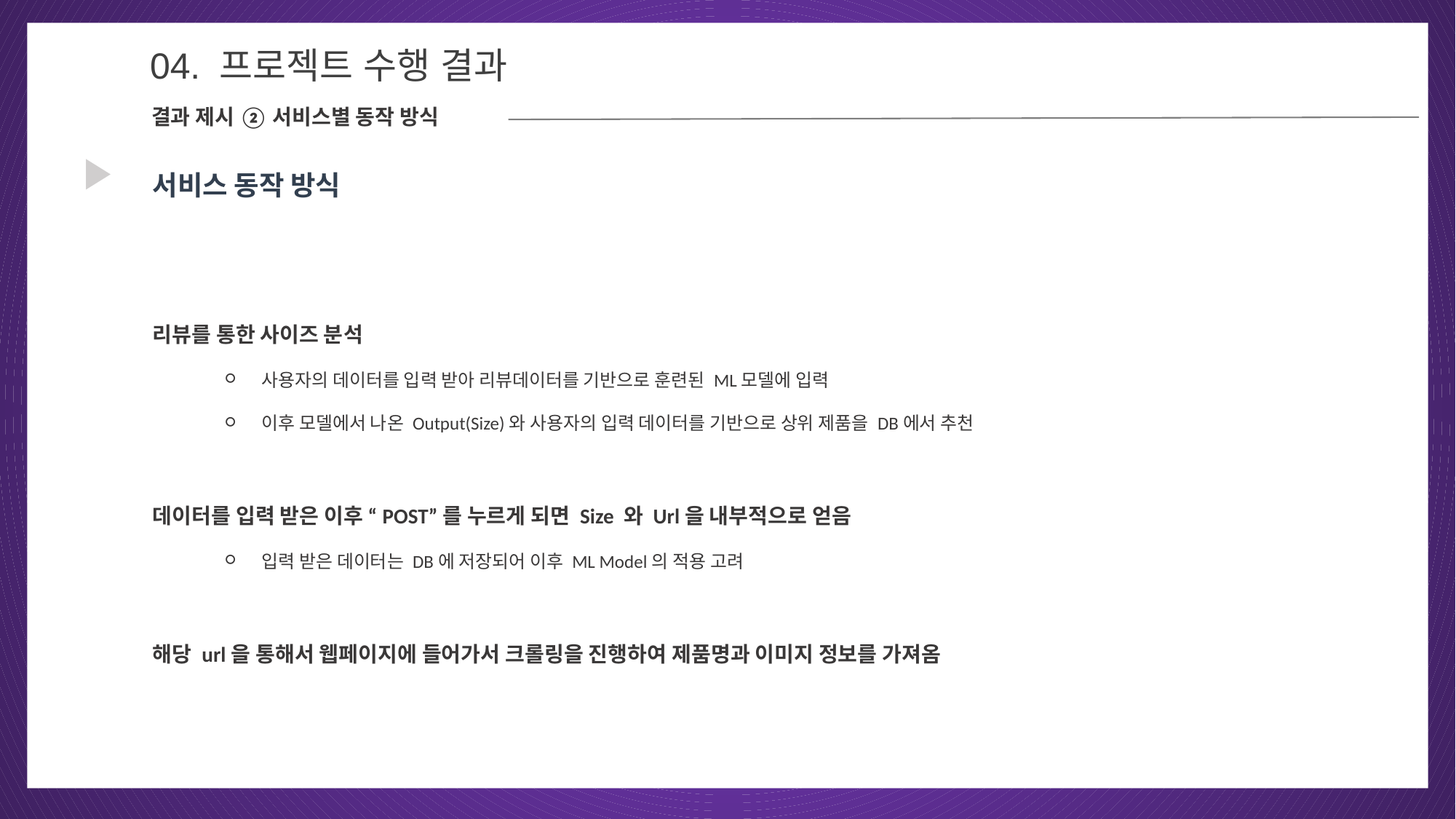

04
04. 프로젝트 수행 결과
결과 제시 ② 서비스별 동작 방식
▶
서비스 동작 방식

리뷰를 통한 사이즈 분석
사용자의 데이터를 입력 받아 리뷰데이터를 기반으로 훈련된 ML모델에 입력
이후 모델에서 나온 Output(Size)와 사용자의 입력 데이터를 기반으로 상위 제품을 DB에서 추천

데이터를 입력 받은 이후 “POST”를 누르게 되면 Size 와 Url을 내부적으로 얻음
입력 받은 데이터는 DB에 저장되어 이후 ML Model의 적용 고려

해당 url을 통해서 웹페이지에 들어가서 크롤링을 진행하여 제품명과 이미지 정보를 가져옴